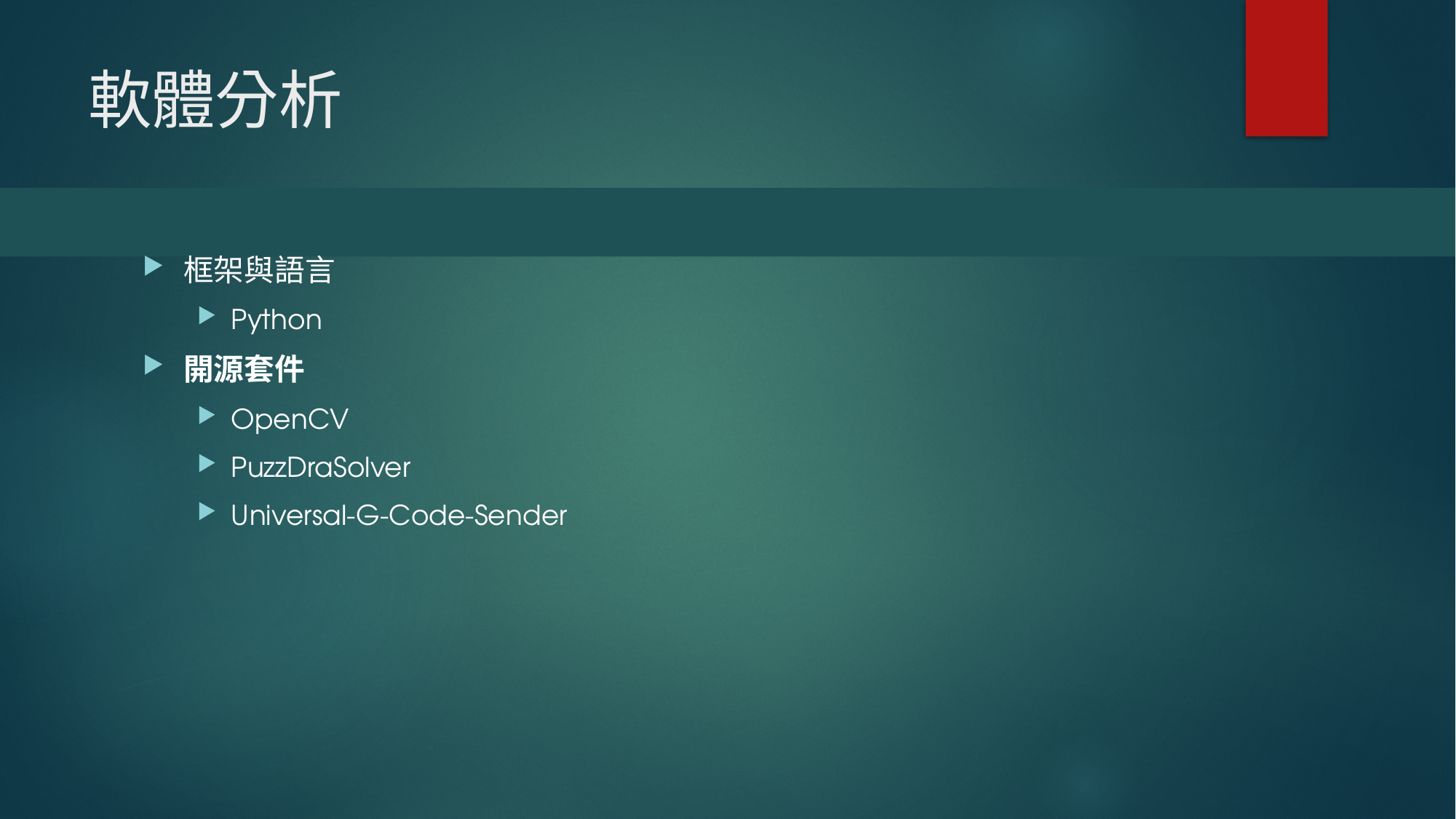

# 軟體分析
框架與語言
Python
開源套件
OpenCV
PuzzDraSolver
Universal-G-Code-Sender